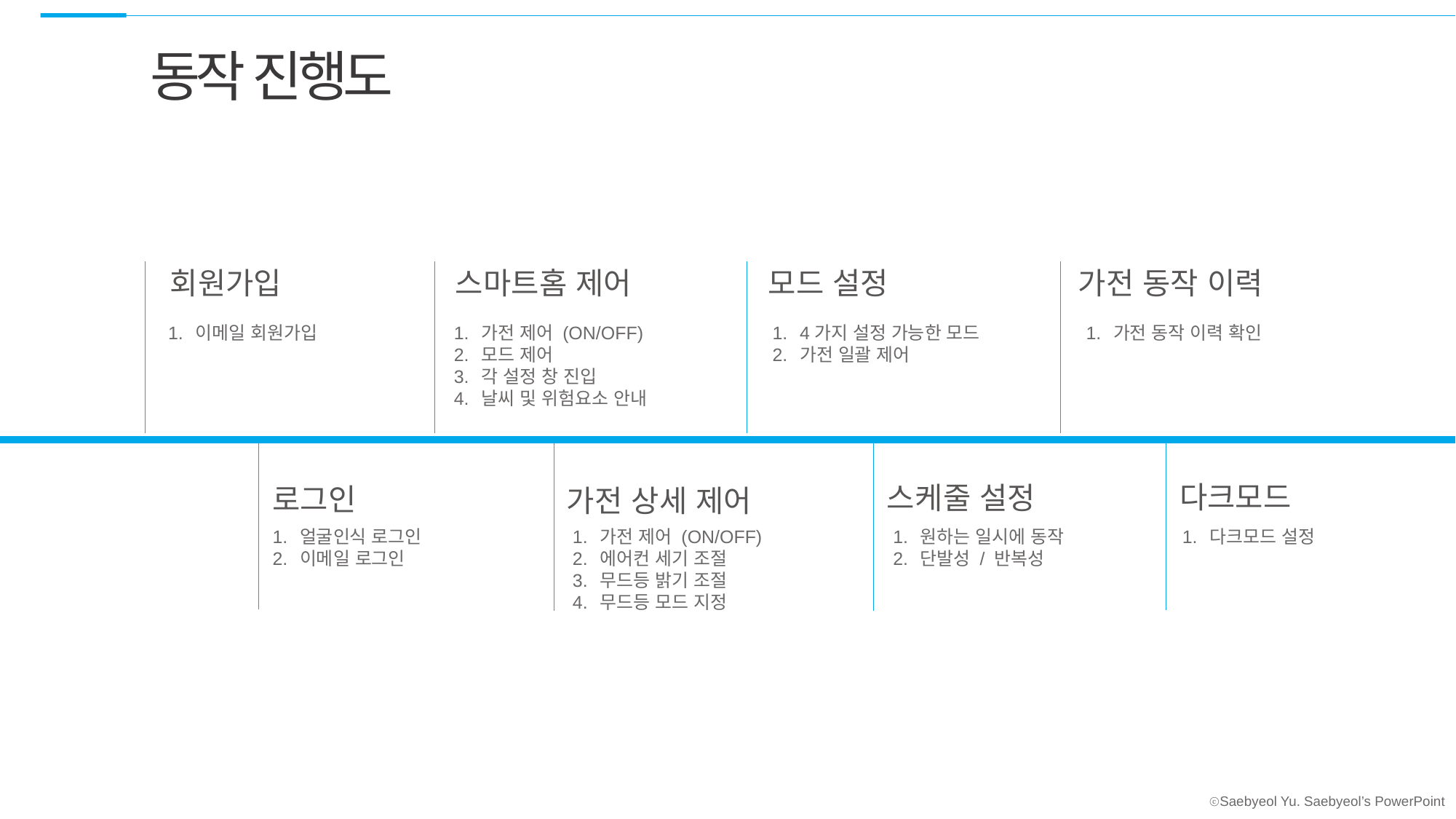

동작 진행도
회원가입
스마트홈 제어
모드 설정
가전 동작 이력
이메일 회원가입

가전 제어 (ON/OFF)
모드 제어
각 설정 창 진입
날씨 및 위험요소 안내
4가지 설정 가능한 모드
가전 일괄 제어
가전 동작 이력 확인
다크모드
스케줄 설정
로그인
가전 상세 제어
얼굴인식 로그인
이메일 로그인
가전 제어 (ON/OFF)
에어컨 세기 조절
무드등 밝기 조절
무드등 모드 지정
원하는 일시에 동작
단발성 / 반복성
다크모드 설정